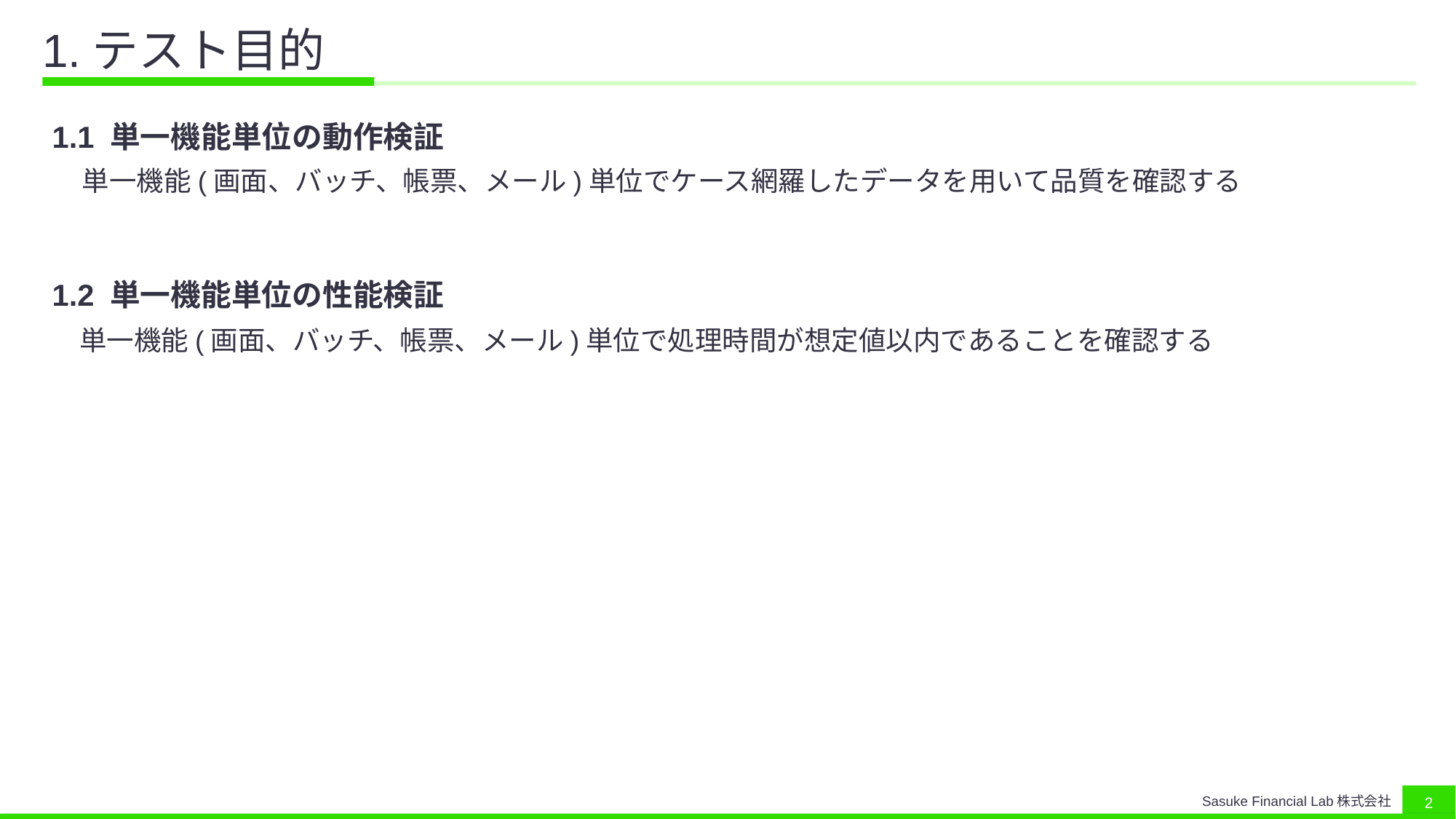

# 1.テスト目的
1.1 単一機能単位の動作検証
単一機能(画面、バッチ、帳票、メール)単位でケース網羅したデータを用いて品質を確認する

1.2 単一機能単位の性能検証
　単一機能(画面、バッチ、帳票、メール)単位で処理時間が想定値以内であることを確認する

2
Sasuke Financial Lab株式会社